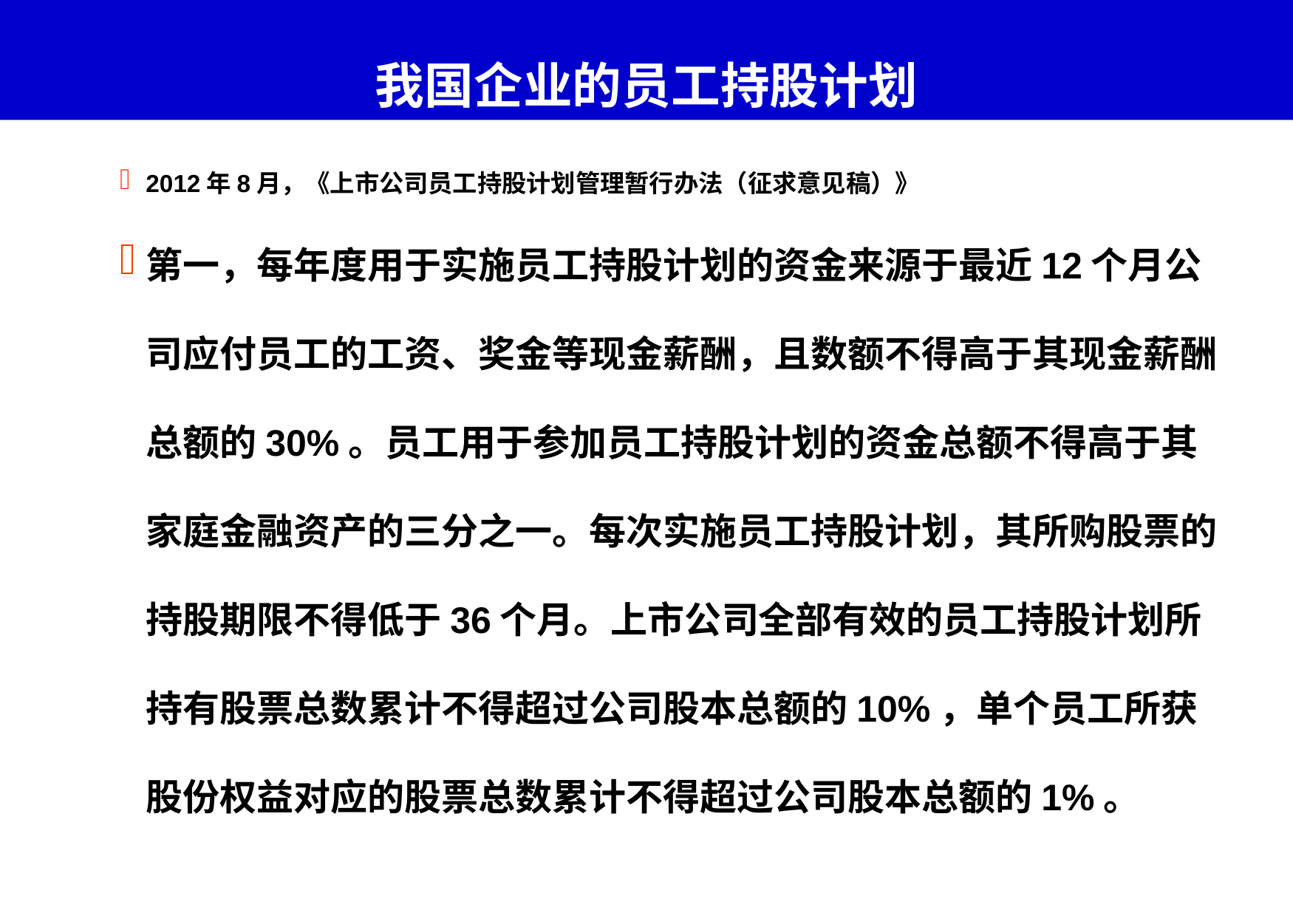

# 我国企业的员工持股计划
2012年8月，《上市公司员工持股计划管理暂行办法（征求意见稿）》
第一，每年度用于实施员工持股计划的资金来源于最近12个月公司应付员工的工资、奖金等现金薪酬，且数额不得高于其现金薪酬总额的30%。员工用于参加员工持股计划的资金总额不得高于其家庭金融资产的三分之一。每次实施员工持股计划，其所购股票的持股期限不得低于36个月。上市公司全部有效的员工持股计划所持有股票总数累计不得超过公司股本总额的10%，单个员工所获股份权益对应的股票总数累计不得超过公司股本总额的1%。